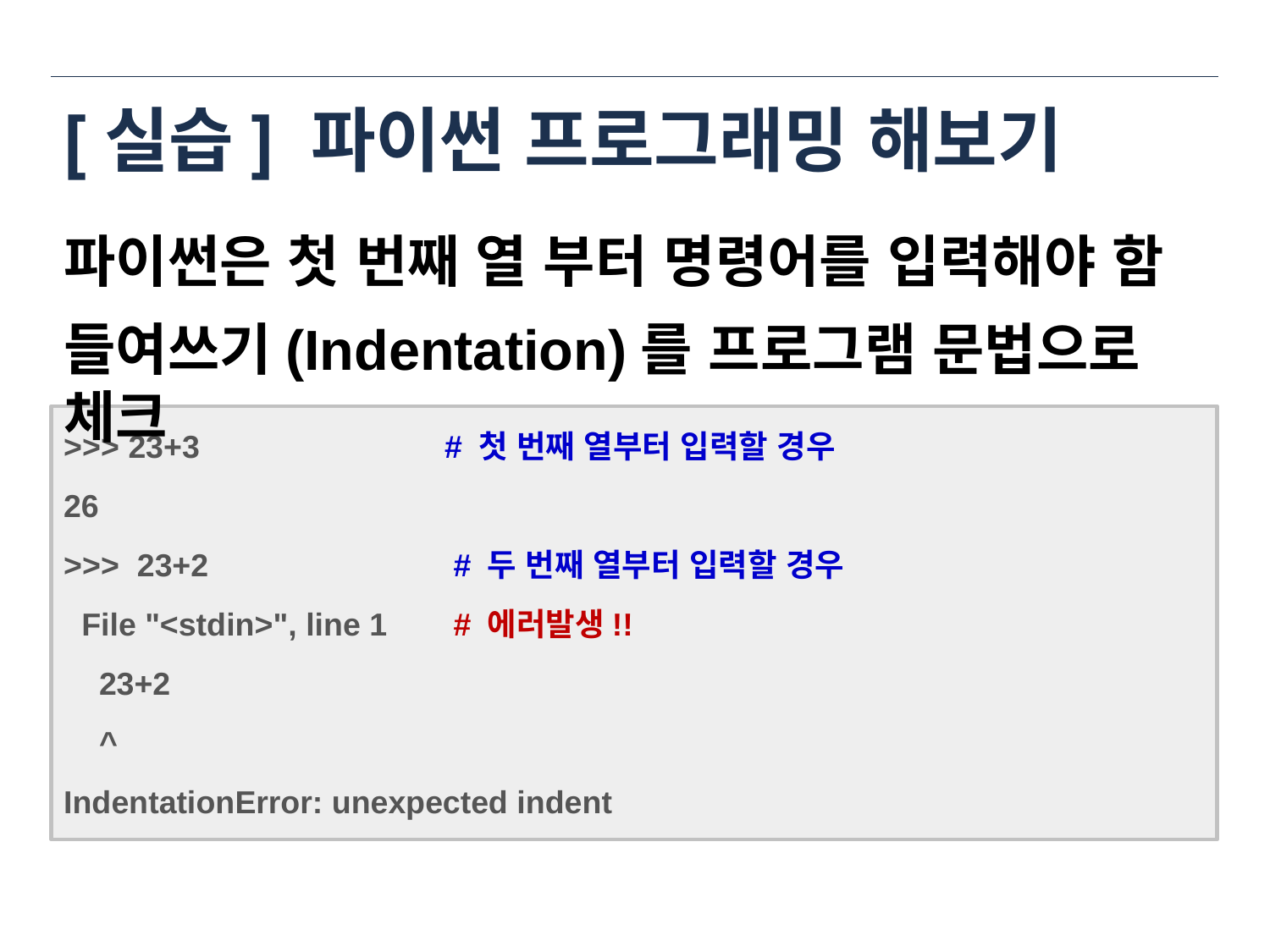

# [실습] 파이썬 프로그래밍 해보기
파이썬은 첫 번째 열 부터 명령어를 입력해야 함
들여쓰기(Indentation)를 프로그램 문법으로 체크

>>> 23+3		# 첫 번째 열부터 입력할 경우
26
>>>  23+2		 # 두 번째 열부터 입력할 경우
  File "<stdin>", line 1 	 # 에러발생!!
    23+2
    ^
IndentationError: unexpected indent